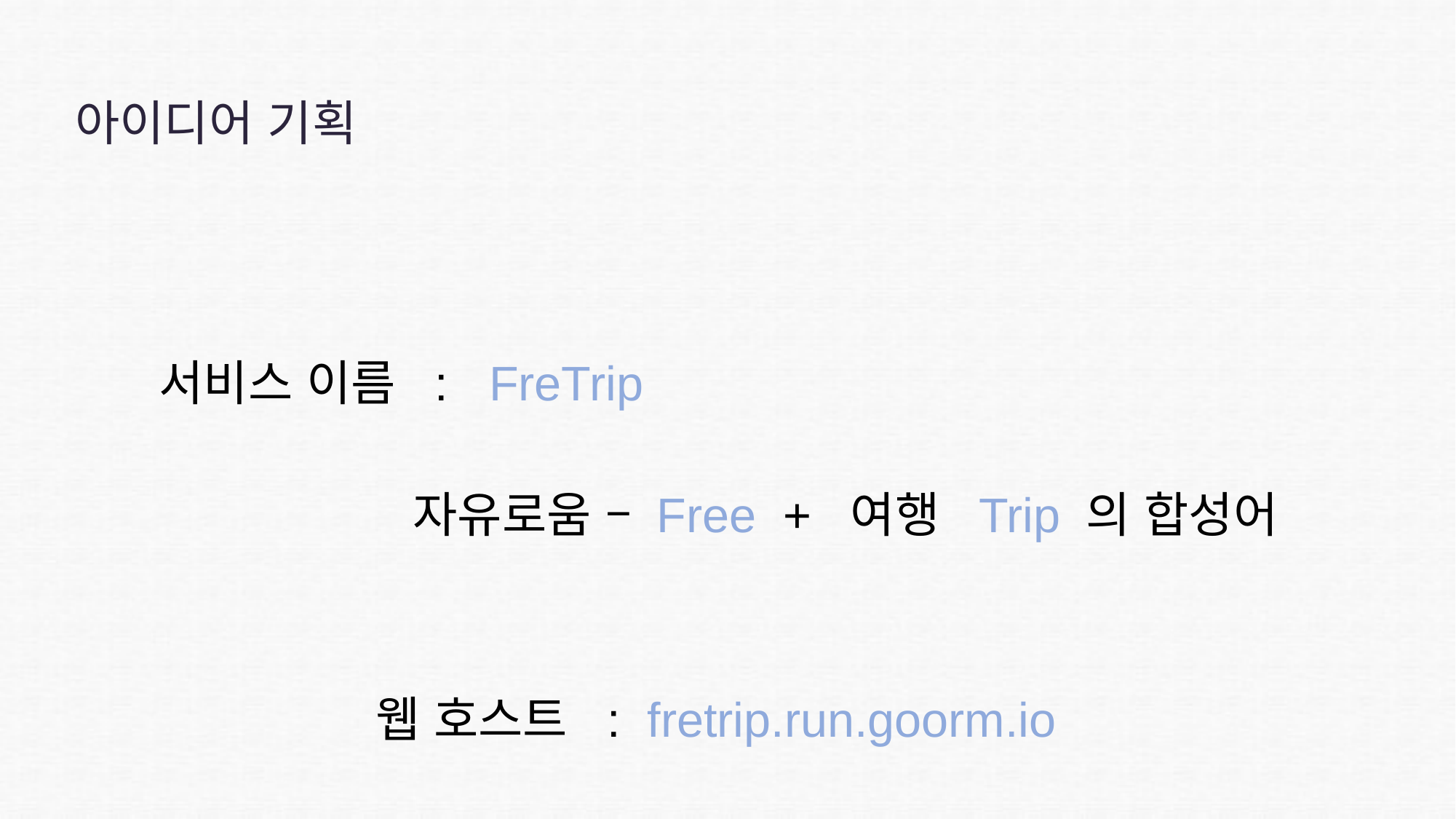

아이디어 기획
서비스 이름  :   FreTrip
자유로움 – Free  +  여행  Trip 의 합성어
웹 호스트  :  fretrip.run.goorm.io